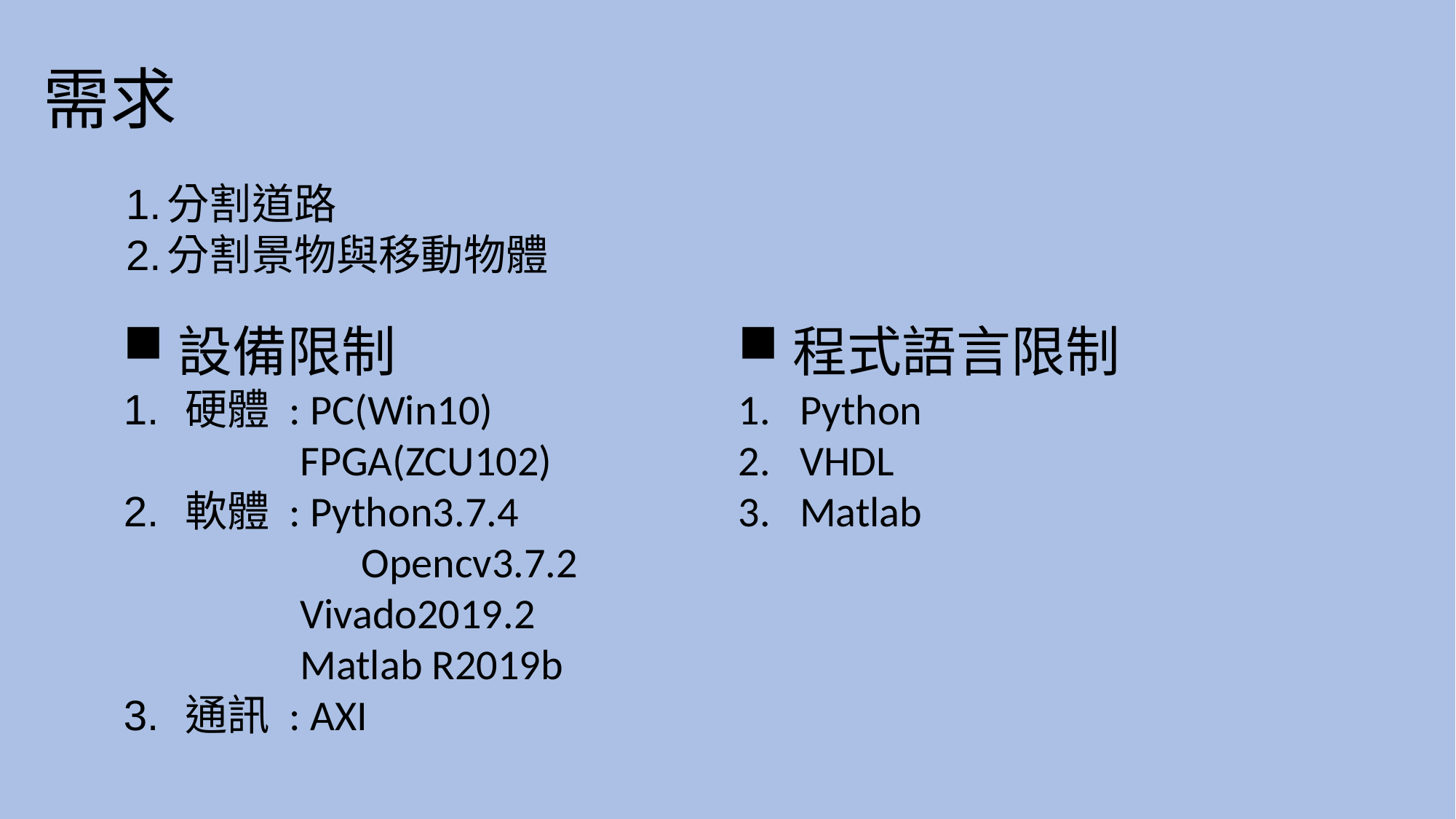

# 需求
分割道路
分割景物與移動物體
設備限制
硬體 : PC(Win10)
	       FPGA(ZCU102)
軟體 : Python3.7.4      		                    	       Opencv3.7.2
	       Vivado2019.2
	       Matlab R2019b
通訊 : AXI

程式語言限制
Python
VHDL
Matlab